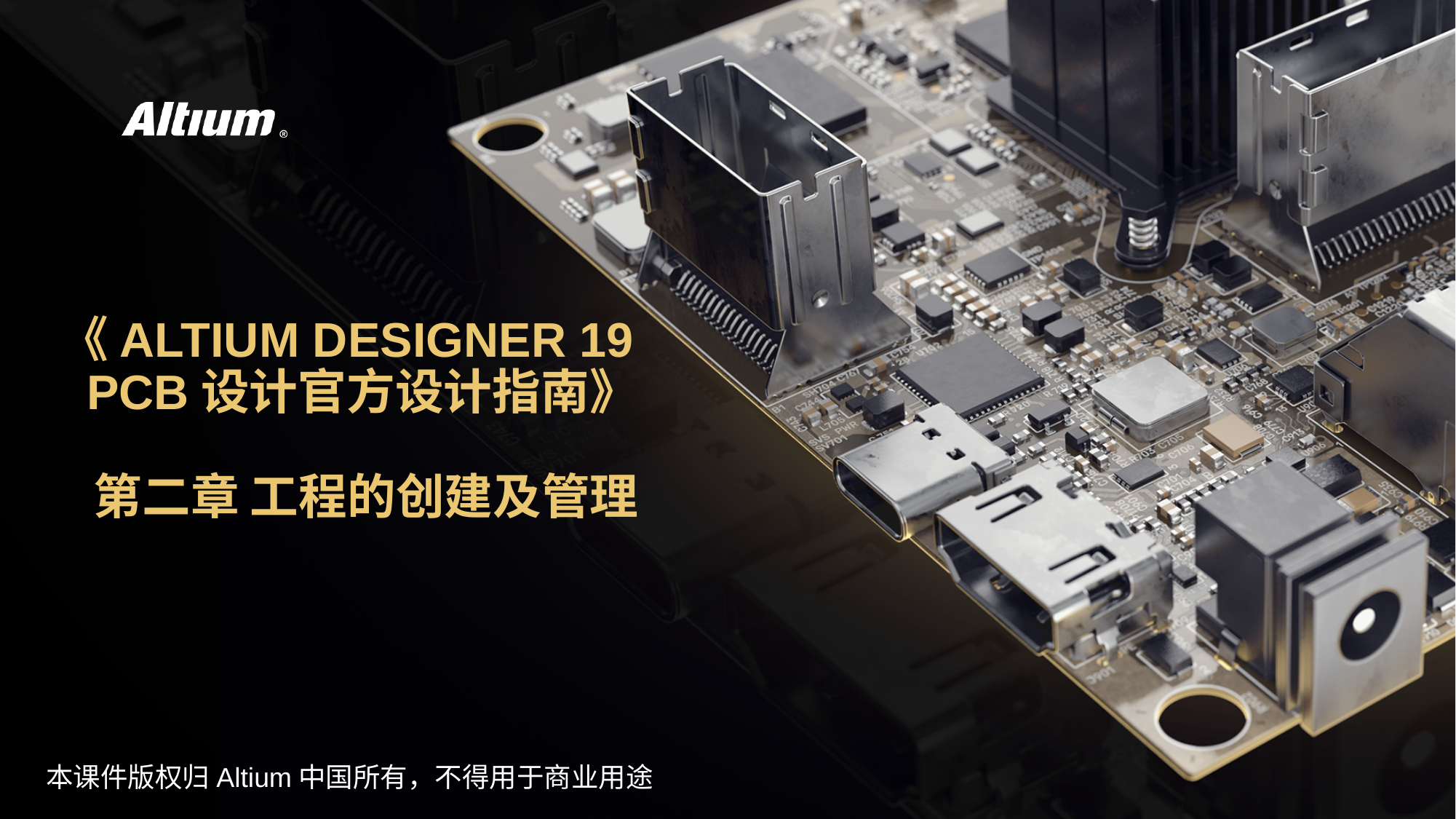

《Altium Designer 19
  PCB设计官方设计指南》

  第二章 工程的创建及管理

本课件版权归Altium中国所有，不得用于商业用途